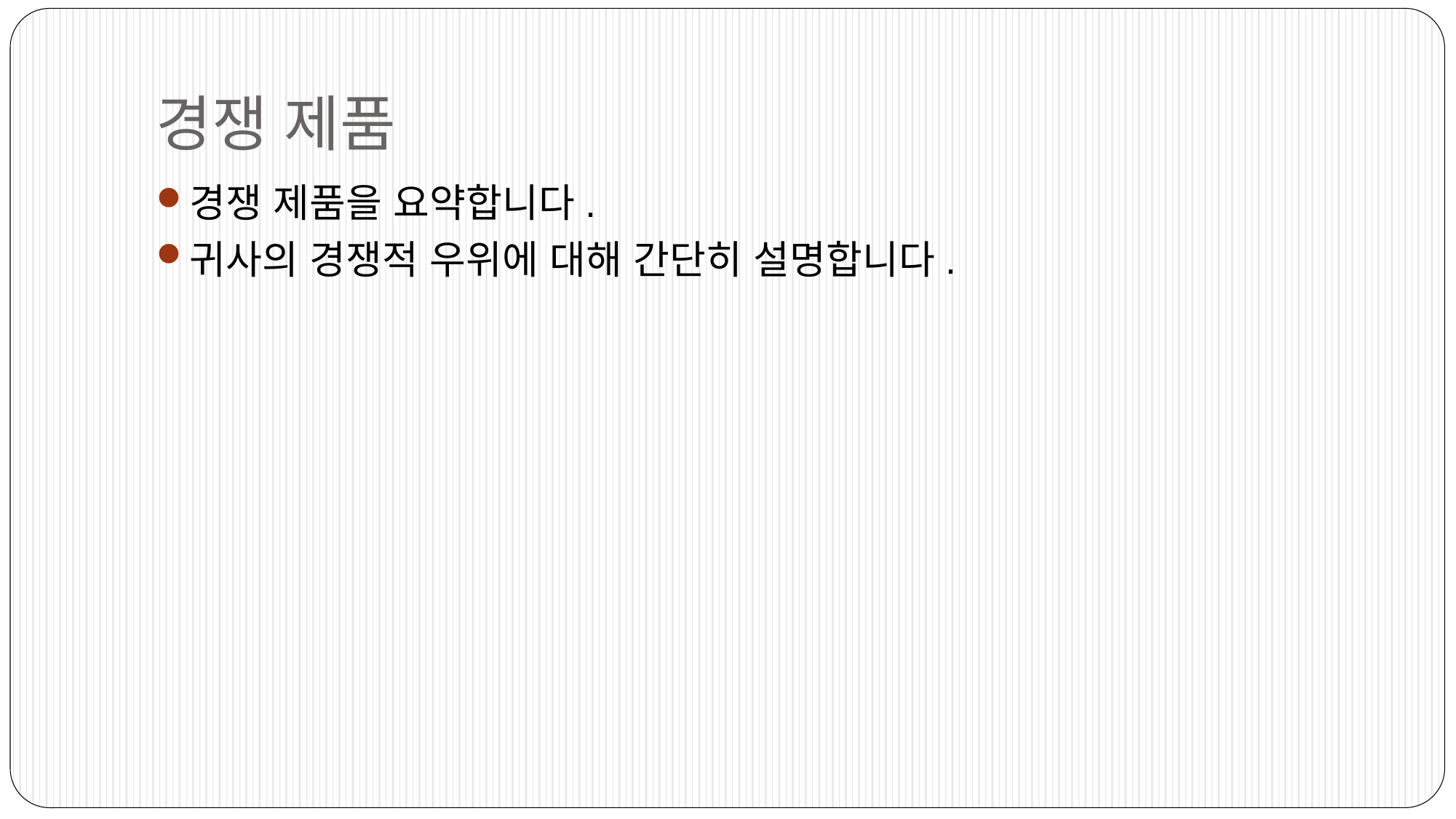

# 경쟁 제품
경쟁 제품을 요약합니다.
귀사의 경쟁적 우위에 대해 간단히 설명합니다.